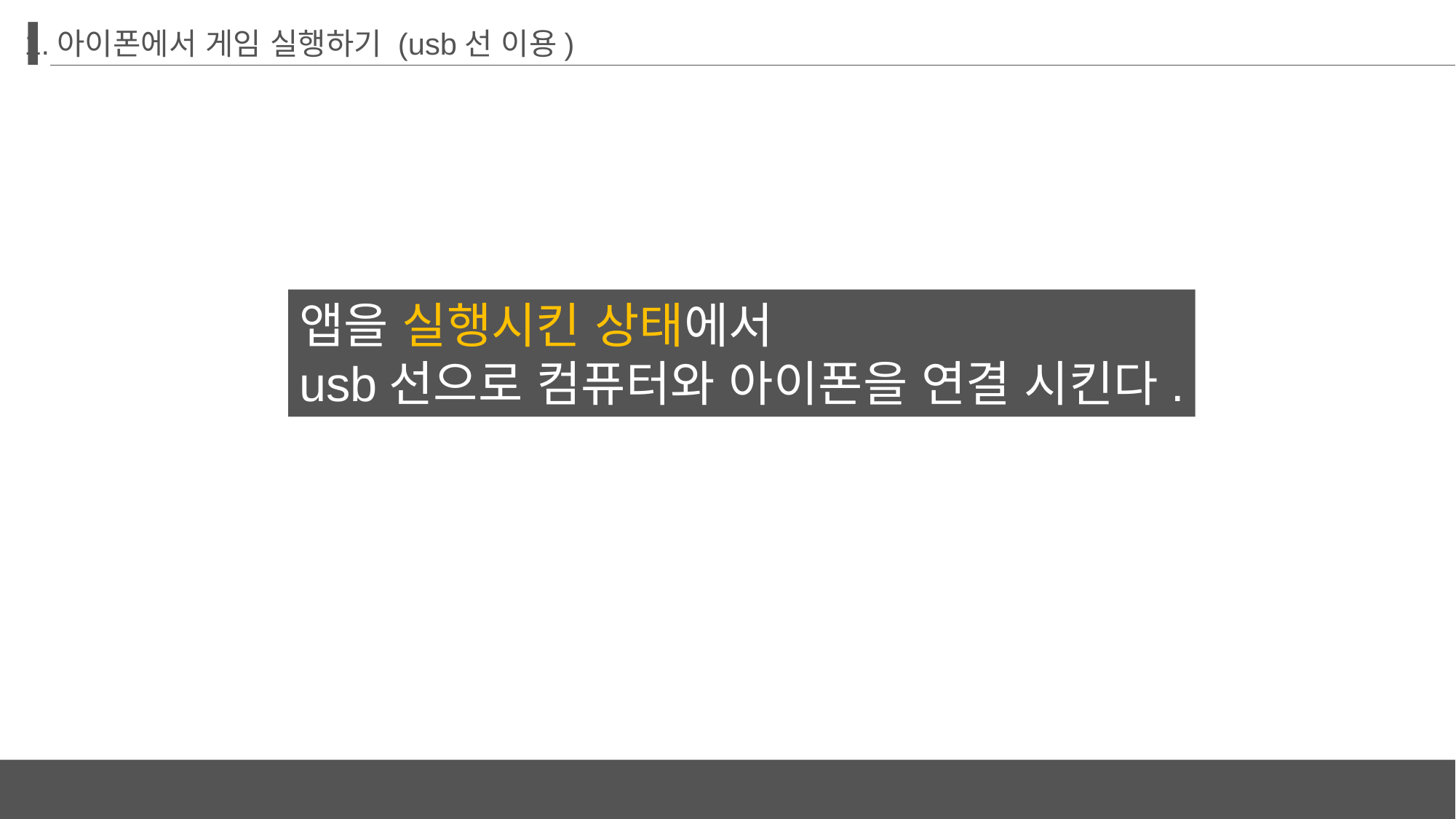

1.아이폰에서 게임 실행하기 (usb선 이용)

앱을 실행시킨 상태에서
usb선으로 컴퓨터와 아이폰을 연결 시킨다.